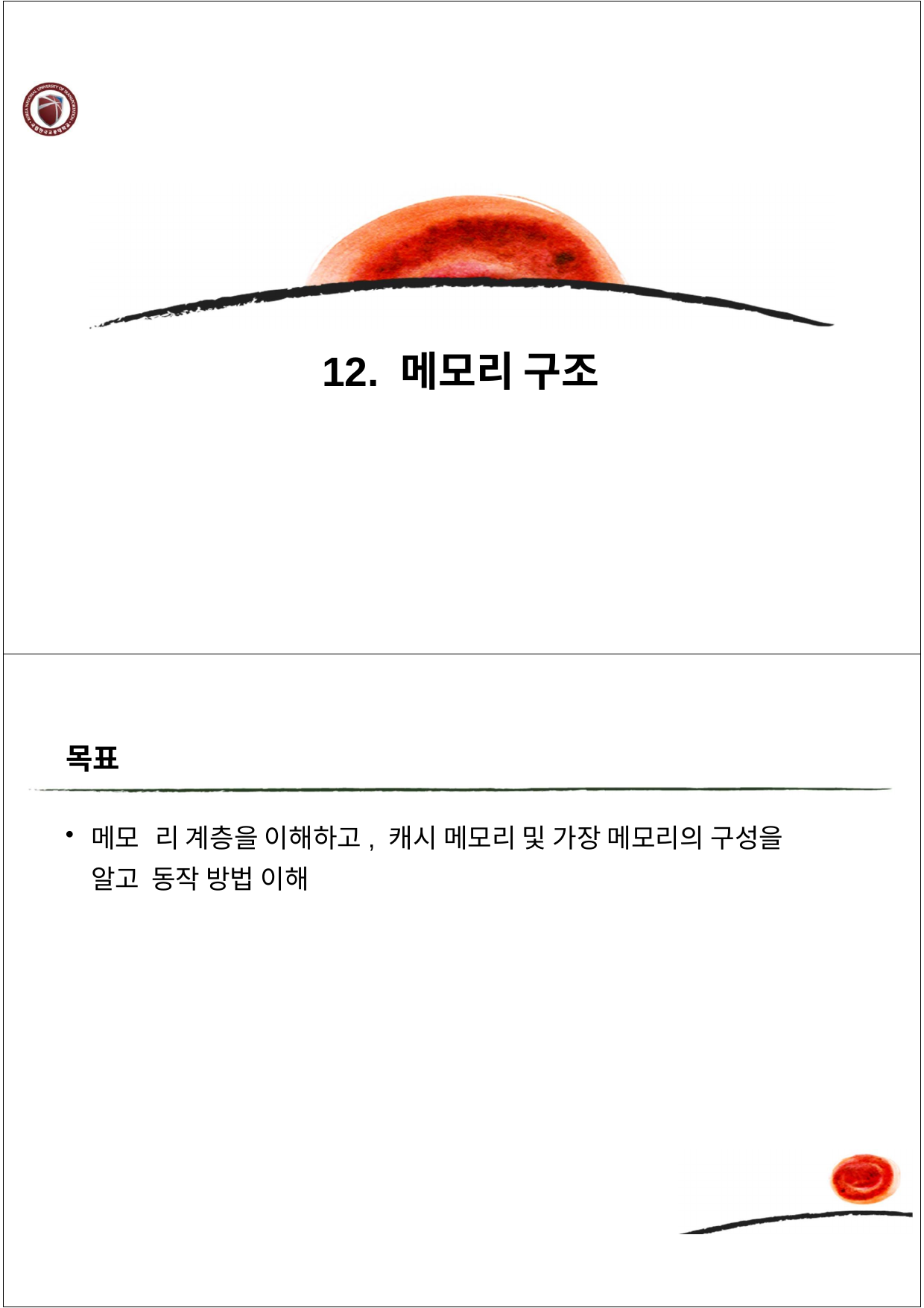

# 12. 메모리 구조

목표

메모2리 계층을 이해하고, 캐시 메모리 및 가장 메모리의 구성을 알고  동작 방법 이해